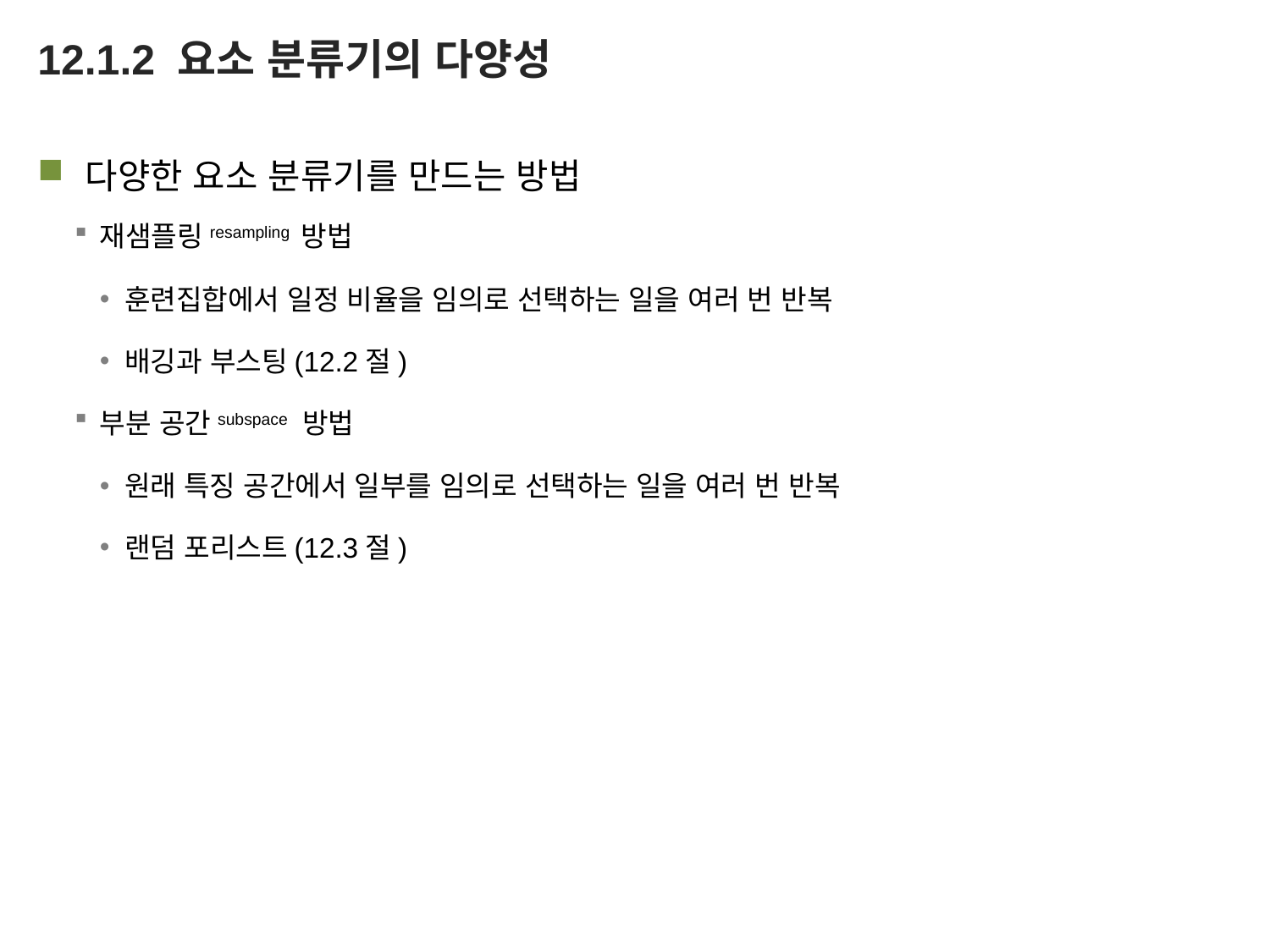

# 12.1.2 요소 분류기의 다양성
다양한 요소 분류기를 만드는 방법
재샘플링resampling 방법
훈련집합에서 일정 비율을 임의로 선택하는 일을 여러 번 반복
배깅과 부스팅(12.2절)
부분 공간subspace 방법
원래 특징 공간에서 일부를 임의로 선택하는 일을 여러 번 반복
랜덤 포리스트(12.3절)